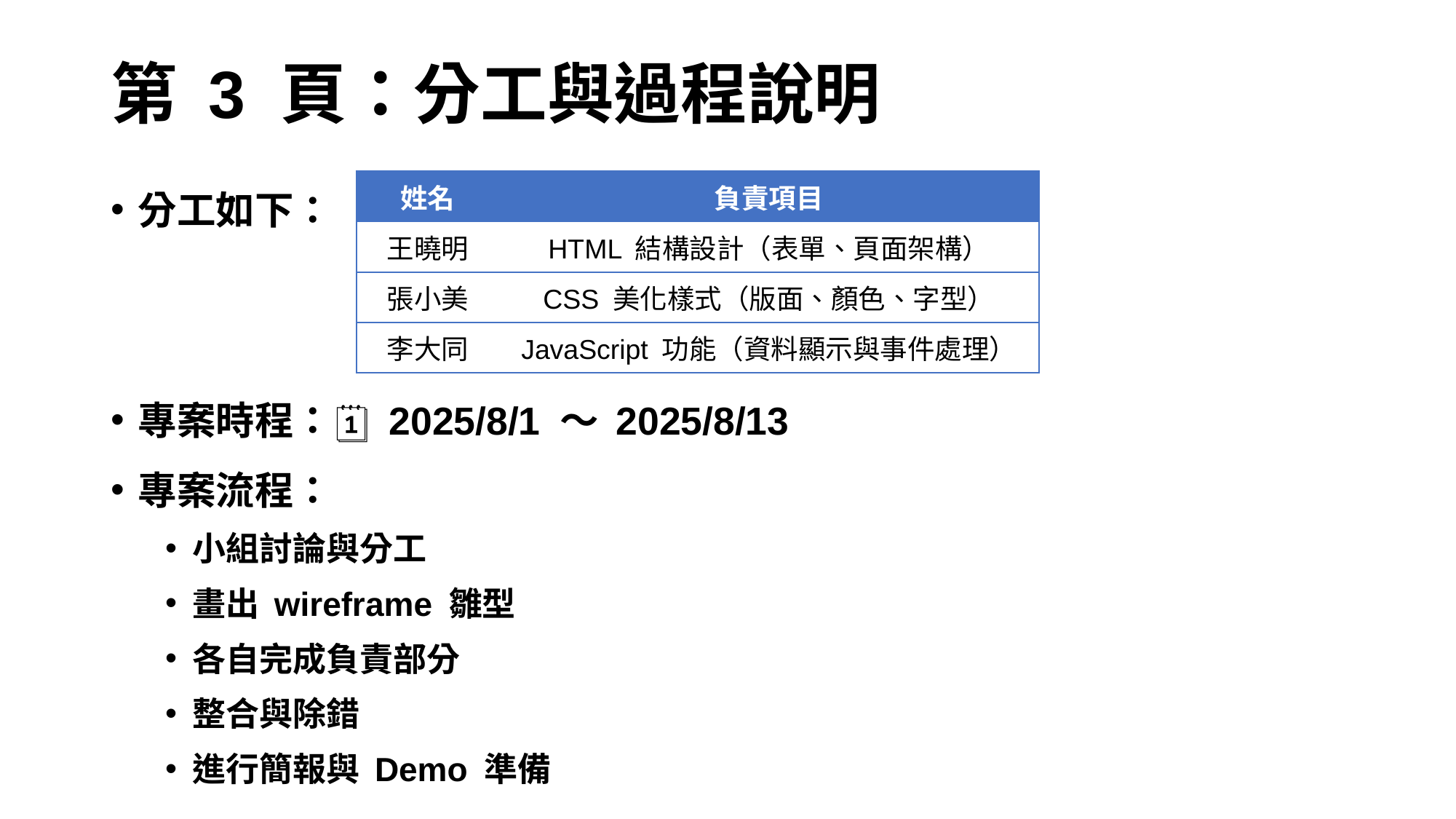

# 第 3 頁：分工與過程說明
分工如下：

專案時程：🗓️ 2025/8/1 ～ 2025/8/13
專案流程：
小組討論與分工
畫出 wireframe 雛型
各自完成負責部分
整合與除錯
進行簡報與 Demo 準備
| 姓名 | 負責項目 |
| --- | --- |
| 王曉明 | HTML 結構設計（表單、頁面架構） |
| 張小美 | CSS 美化樣式（版面、顏色、字型） |
| 李大同 | JavaScript 功能（資料顯示與事件處理） |